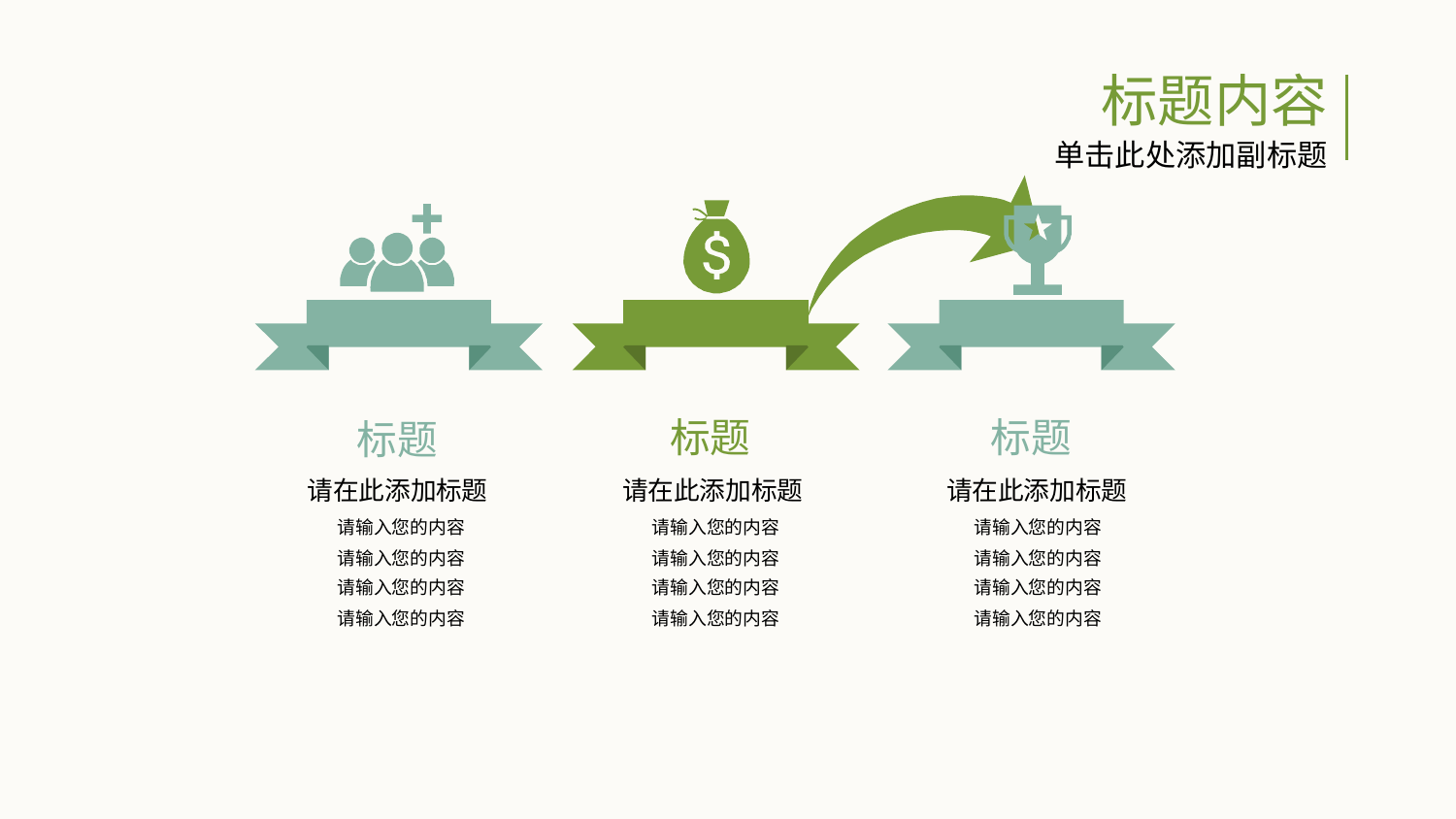

标题内容
单击此处添加副标题

标题
请在此添加标题
请输入您的内容
请输入您的内容
请输入您的内容
请输入您的内容
标题
请在此添加标题
请输入您的内容
请输入您的内容
请输入您的内容
请输入您的内容
标题
请在此添加标题
请输入您的内容
请输入您的内容
请输入您的内容
请输入您的内容